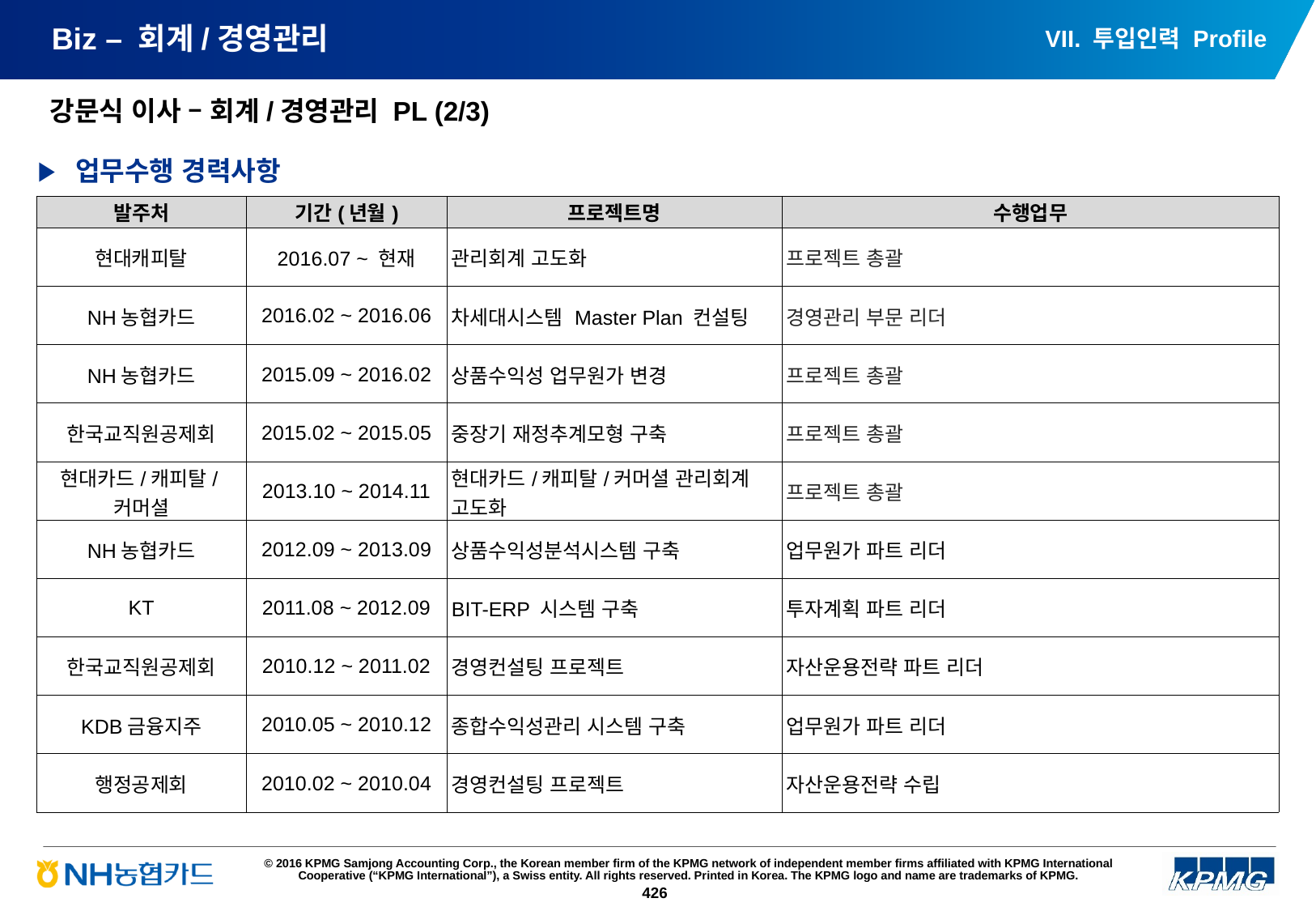

VII. 투입인력 Profile
# Biz – 회계/경영관리
강문식 이사 – 회계/경영관리 PL (2/3)
업무수행 경력사항
| 발주처 | 기간(년월) | 프로젝트명 | 수행업무 |
| --- | --- | --- | --- |
| 현대캐피탈 | 2016.07 ~ 현재 | 관리회계 고도화 | 프로젝트 총괄 |
| NH농협카드 | 2016.02 ~ 2016.06 | 차세대시스템 Master Plan 컨설팅 | 경영관리 부문 리더 |
| NH농협카드 | 2015.09 ~ 2016.02 | 상품수익성 업무원가 변경 | 프로젝트 총괄 |
| 한국교직원공제회 | 2015.02 ~ 2015.05 | 중장기 재정추계모형 구축 | 프로젝트 총괄 |
| 현대카드/캐피탈/커머셜 | 2013.10 ~ 2014.11 | 현대카드/캐피탈/커머셜 관리회계 고도화 | 프로젝트 총괄 |
| NH농협카드 | 2012.09 ~ 2013.09 | 상품수익성분석시스템 구축 | 업무원가 파트 리더 |
| KT | 2011.08 ~ 2012.09 | BIT-ERP 시스템 구축 | 투자계획 파트 리더 |
| 한국교직원공제회 | 2010.12 ~ 2011.02 | 경영컨설팅 프로젝트 | 자산운용전략 파트 리더 |
| KDB금융지주 | 2010.05 ~ 2010.12 | 종합수익성관리 시스템 구축 | 업무원가 파트 리더 |
| 행정공제회 | 2010.02 ~ 2010.04 | 경영컨설팅 프로젝트 | 자산운용전략 수립 |